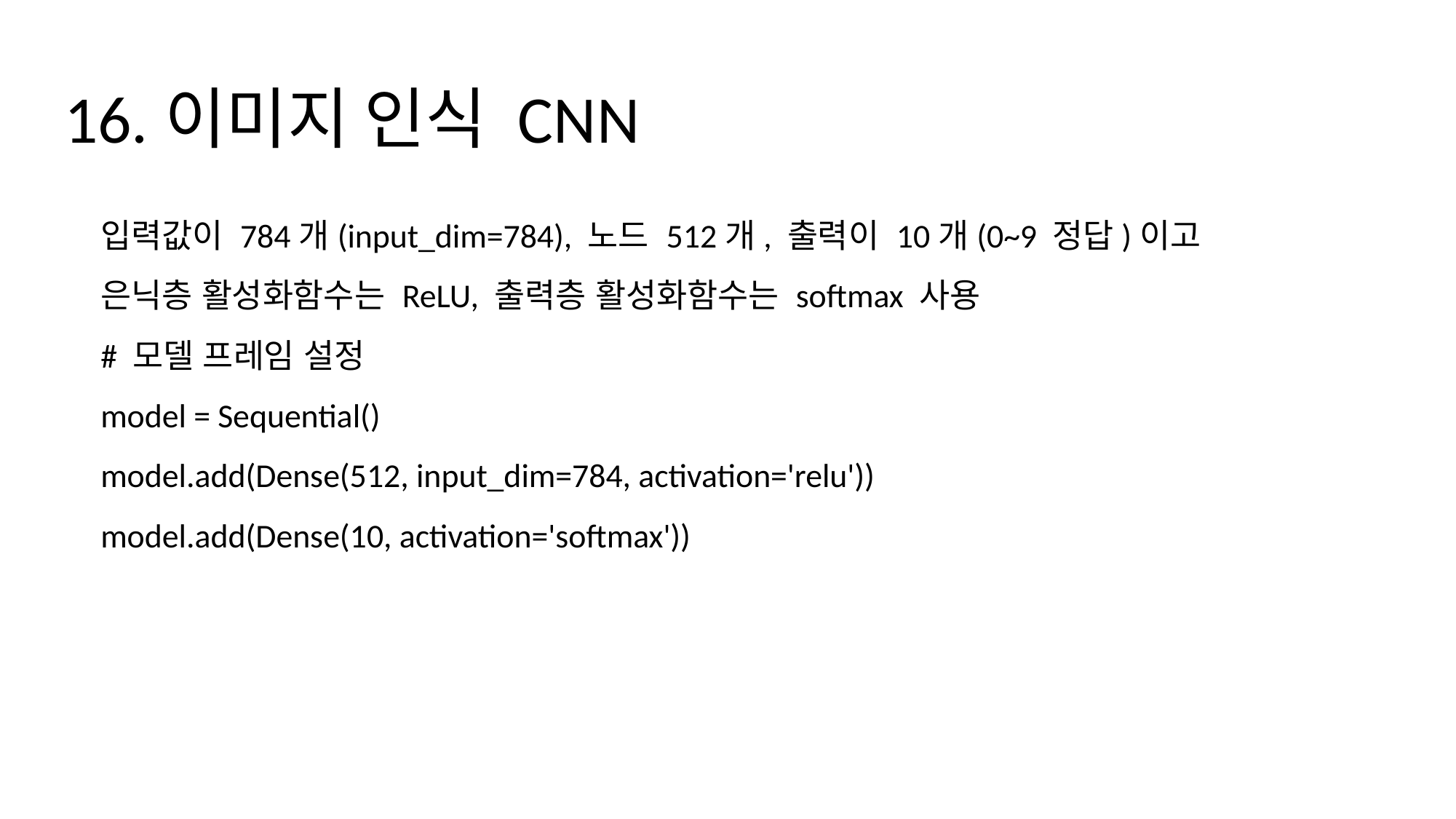

# 16.이미지 인식 CNN
입력값이 784개(input_dim=784), 노드 512개, 출력이 10개(0~9 정답)이고
은닉층 활성화함수는 ReLU, 출력층 활성화함수는 softmax 사용
# 모델 프레임 설정
model = Sequential()
model.add(Dense(512, input_dim=784, activation='relu'))
model.add(Dense(10, activation='softmax'))